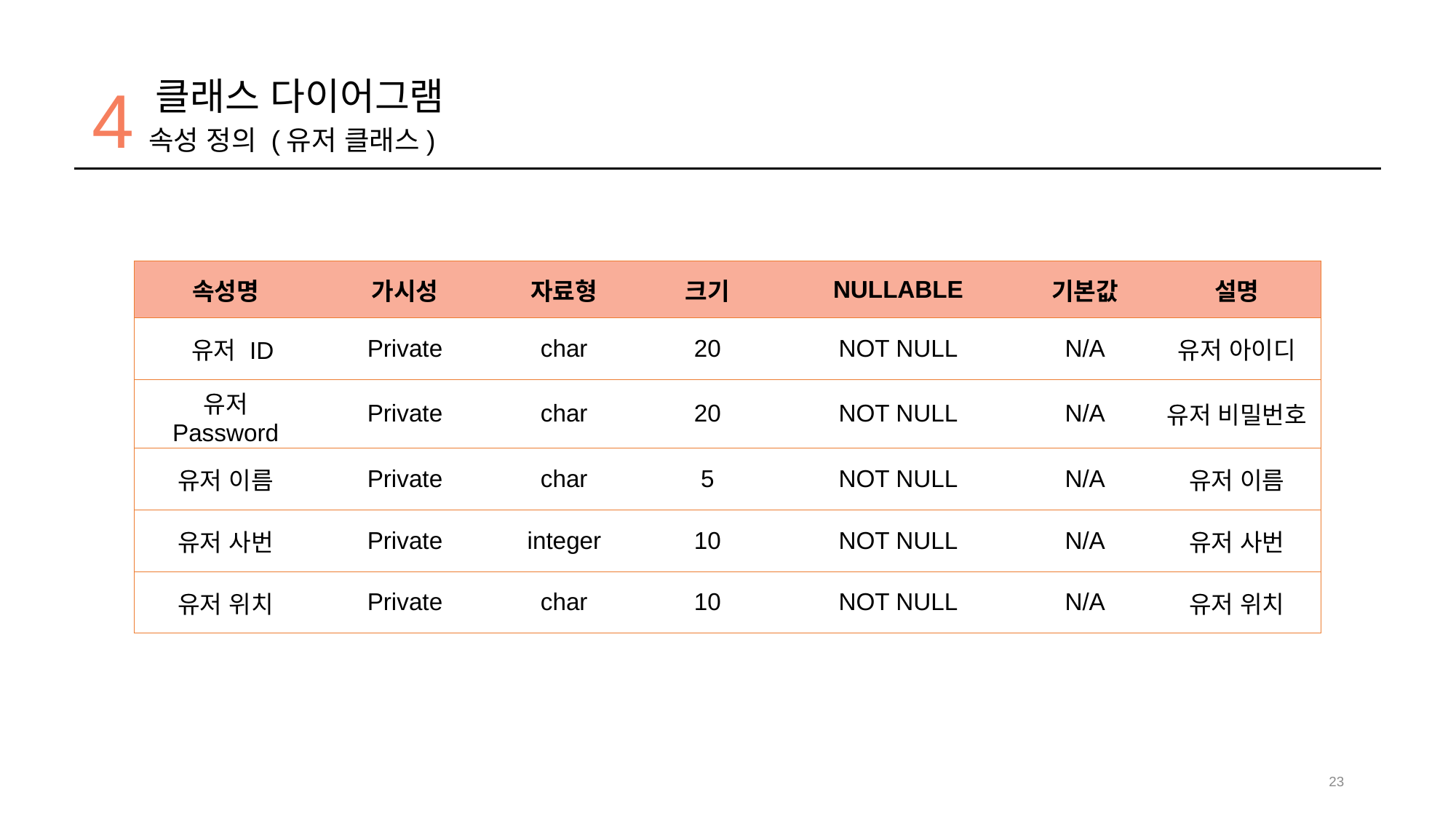

4
클래스 다이어그램
속성 정의 (유저 클래스)
| 속성명 | 가시성 | 자료형 | 크기 | NULLABLE | 기본값 | 설명 |
| --- | --- | --- | --- | --- | --- | --- |
| 유저 ID | Private | char | 20 | NOT NULL | N/A | 유저 아이디 |
| 유저 Password | Private | char | 20 | NOT NULL | N/A | 유저 비밀번호 |
| 유저 이름 | Private | char | 5 | NOT NULL | N/A | 유저 이름 |
| 유저 사번 | Private | integer | 10 | NOT NULL | N/A | 유저 사번 |
| 유저 위치 | Private | char | 10 | NOT NULL | N/A | 유저 위치 |
23